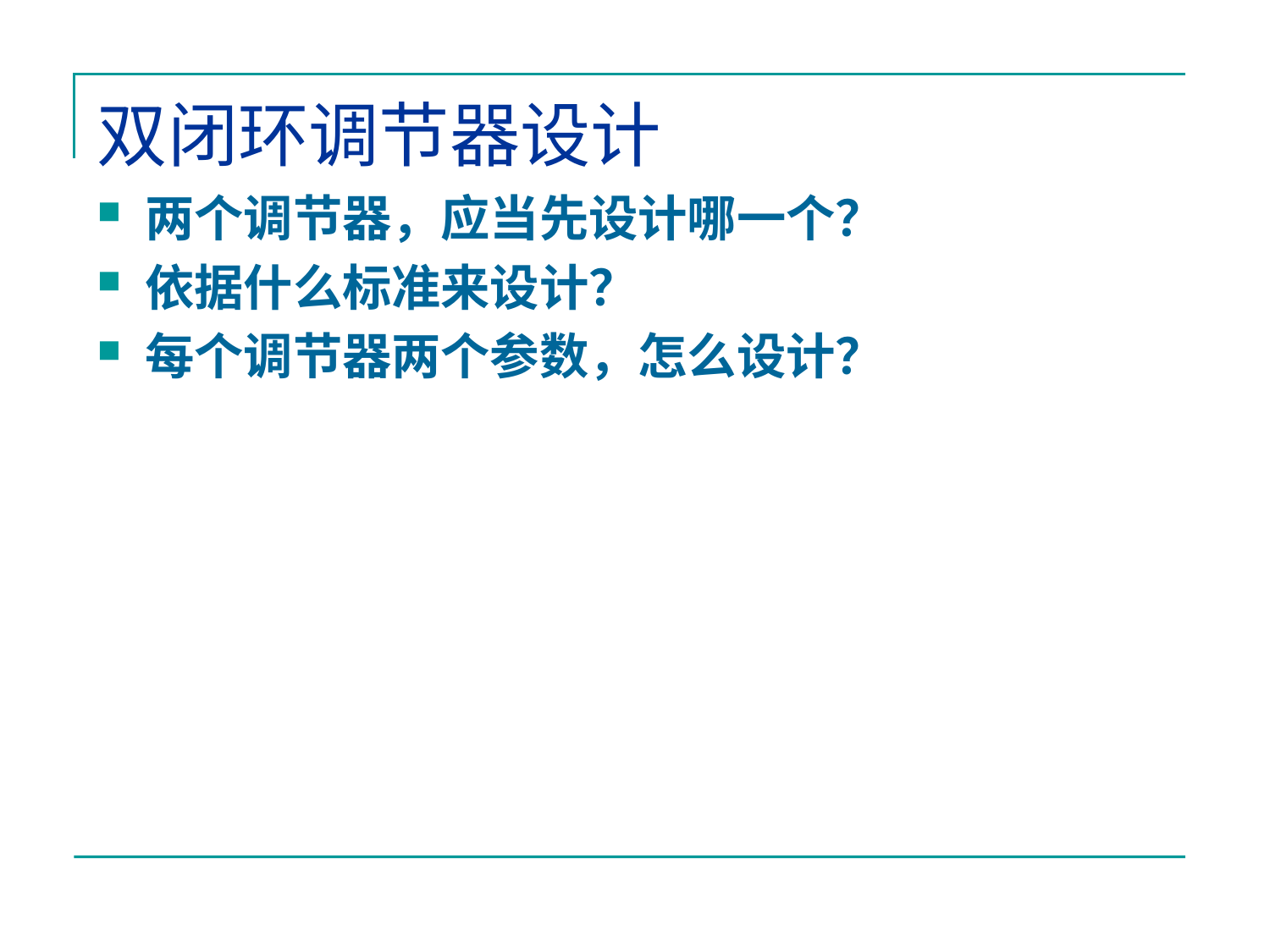

# 双闭环调节器设计
两个调节器，应当先设计哪一个？
依据什么标准来设计？
每个调节器两个参数，怎么设计？